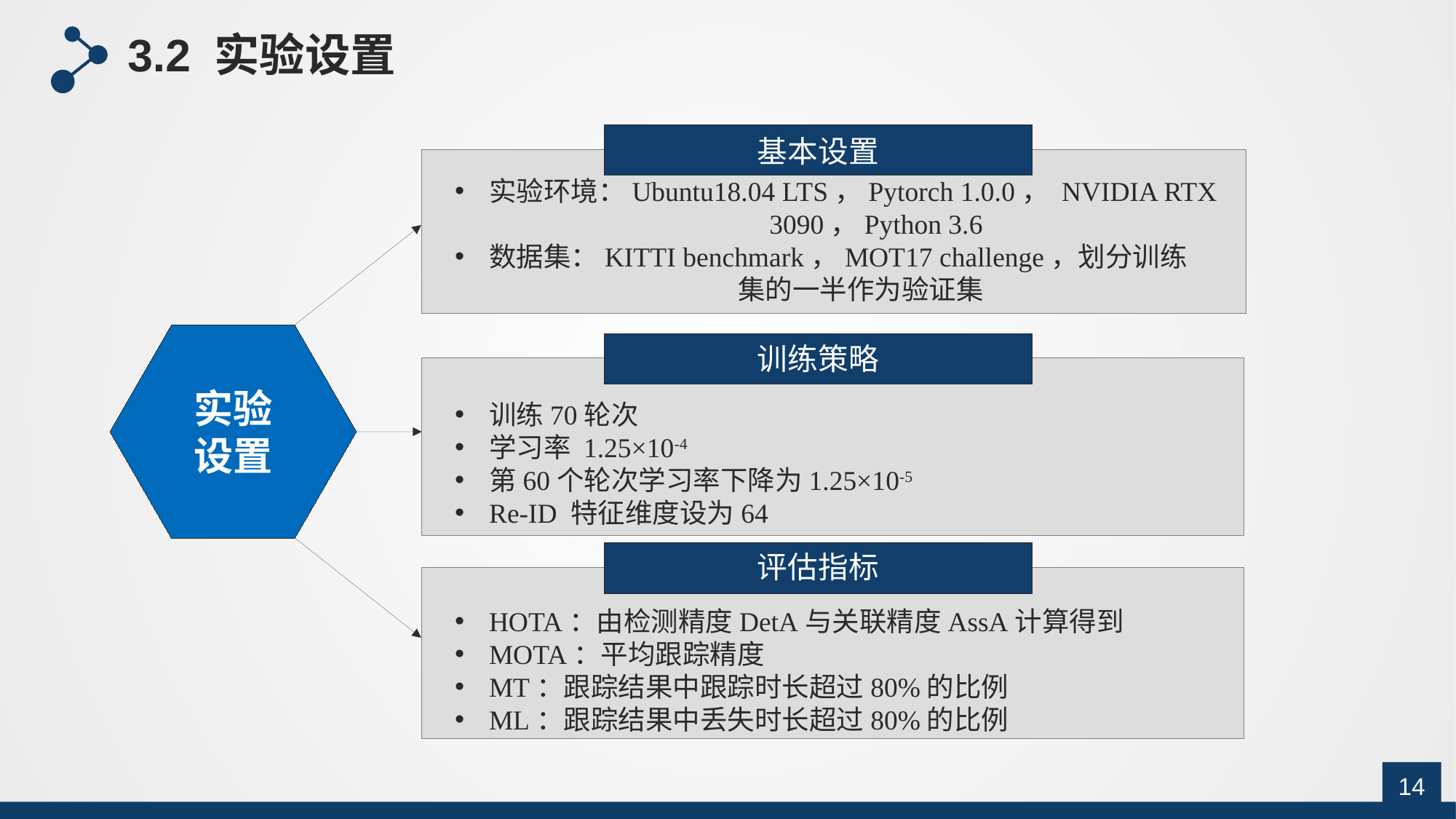

3.2 实验设置

基本设置

实验环境：Ubuntu18.04 LTS，Pytorch 1.0.0， NVIDIA RTX 		         3090，Python 3.6
数据集：KITTI benchmark，MOT17 challenge，划分训练		     集的一半作为验证集

训练策略

实验设置
训练70轮次
学习率 1.25×10-4
第60个轮次学习率下降为1.25×10-5
Re-ID 特征维度设为64

评估指标

HOTA：由检测精度DetA与关联精度AssA计算得到
MOTA：平均跟踪精度
MT：跟踪结果中跟踪时长超过80%的比例
ML：跟踪结果中丢失时长超过80%的比例